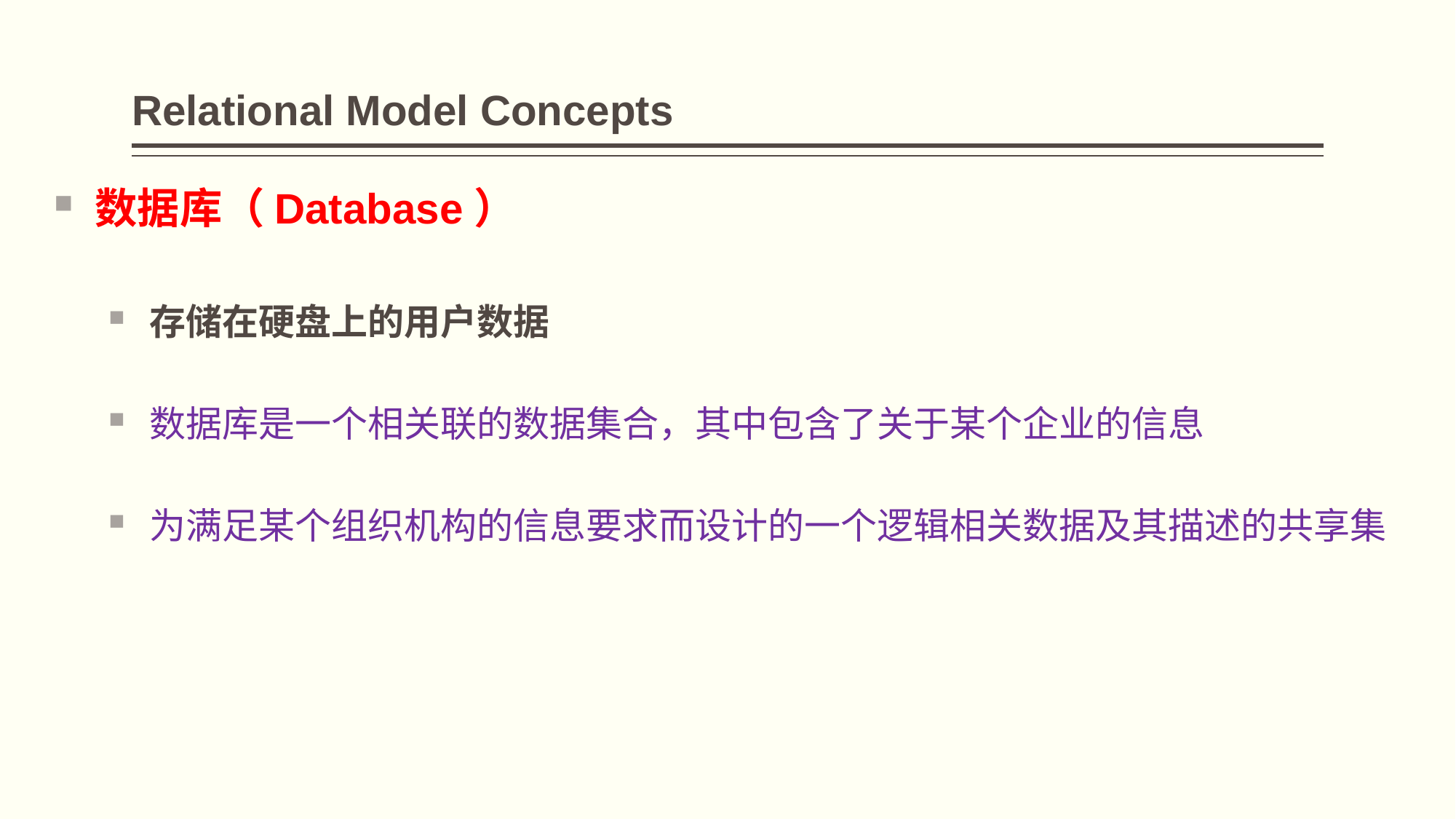

# Relational Model Concepts
数据库（Database）

存储在硬盘上的用户数据

数据库是一个相关联的数据集合，其中包含了关于某个企业的信息

为满足某个组织机构的信息要求而设计的一个逻辑相关数据及其描述的共享集